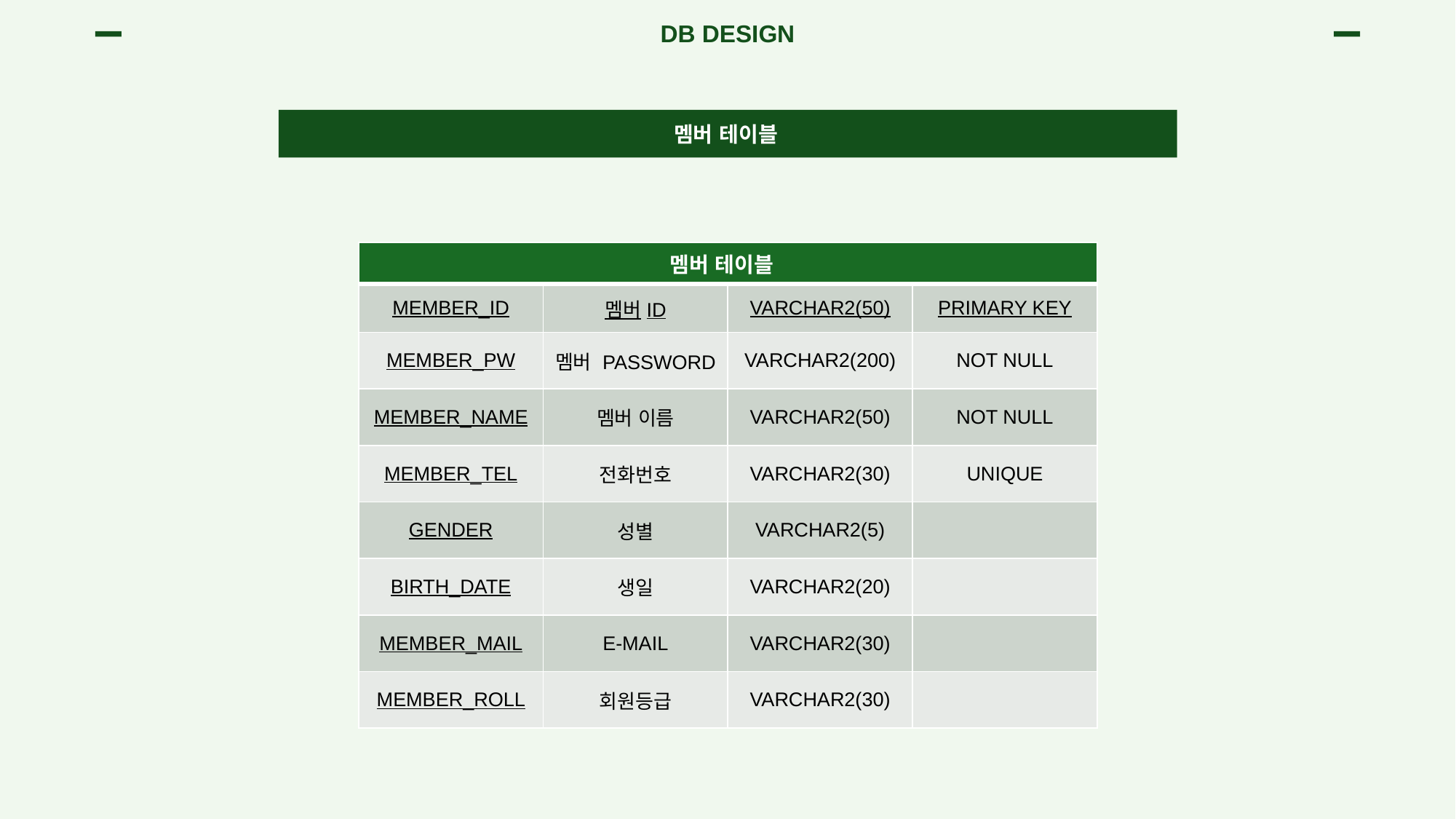

DB DESIGN

멤버 테이블
| 멤버 테이블 |  |  |  |
| --- | --- | --- | --- |
| MEMBER\_ID | 멤버ID | VARCHAR2(50) | PRIMARY KEY |
| MEMBER\_PW | 멤버 PASSWORD | VARCHAR2(200) | NOT NULL |
| MEMBER\_NAME | 멤버 이름 | VARCHAR2(50) | NOT NULL |
| MEMBER\_TEL | 전화번호 | VARCHAR2(30) | UNIQUE |
| GENDER | 성별 | VARCHAR2(5) |  |
| BIRTH\_DATE | 생일 | VARCHAR2(20) |  |
| MEMBER\_MAIL | E-MAIL | VARCHAR2(30) |  |
| MEMBER\_ROLL | 회원등급 | VARCHAR2(30) |  |